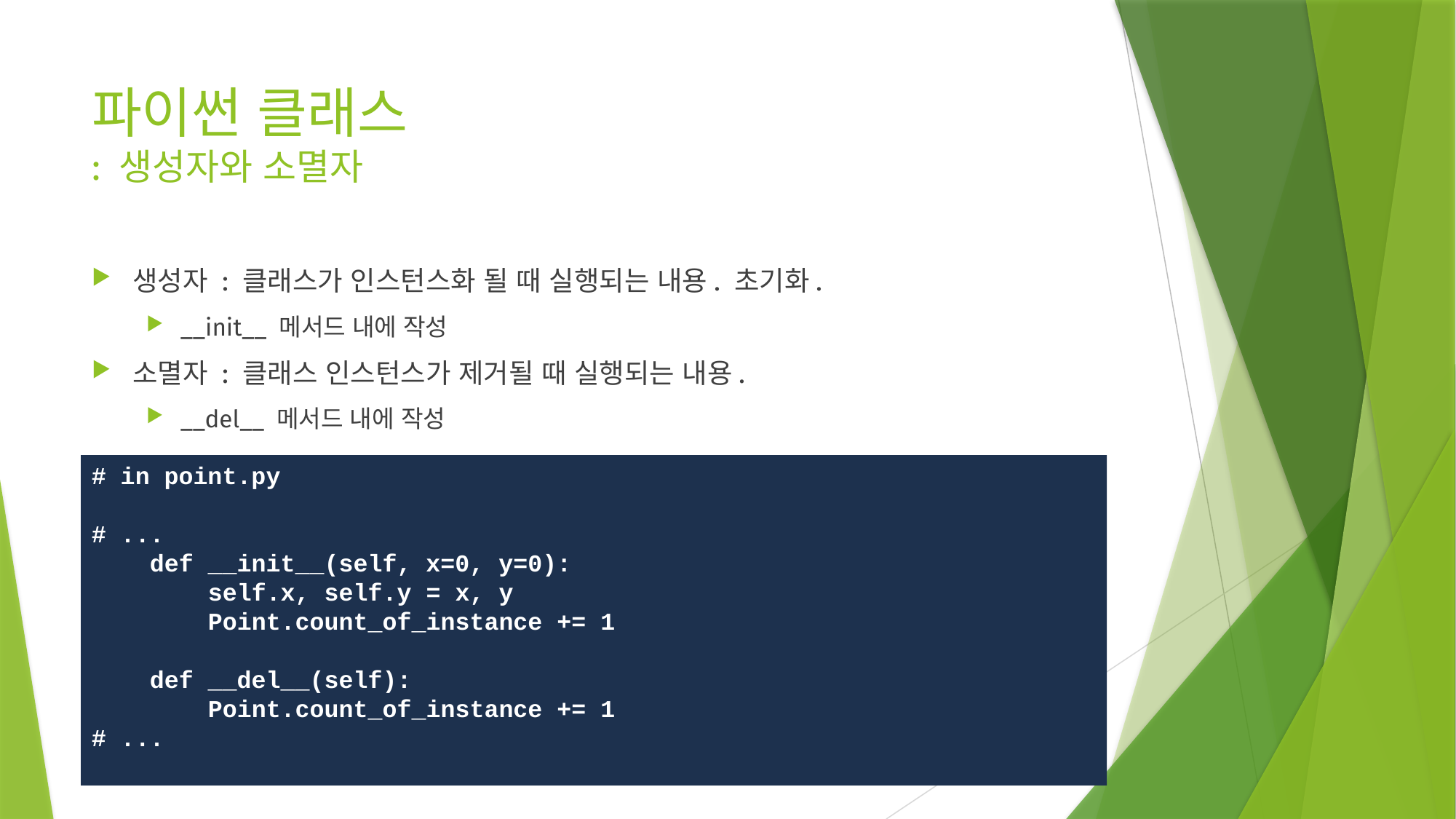

# 파이썬 클래스 : 생성자와 소멸자
생성자 : 클래스가 인스턴스화 될 때 실행되는 내용. 초기화.
__init__ 메서드 내에 작성
소멸자 : 클래스 인스턴스가 제거될 때 실행되는 내용.
__del__ 메서드 내에 작성
# in point.py

# ...
    def __init__(self, x=0, y=0):
        self.x, self.y = x, y
        Point.count_of_instance += 1
    def __del__(self):
        Point.count_of_instance += 1
# ...